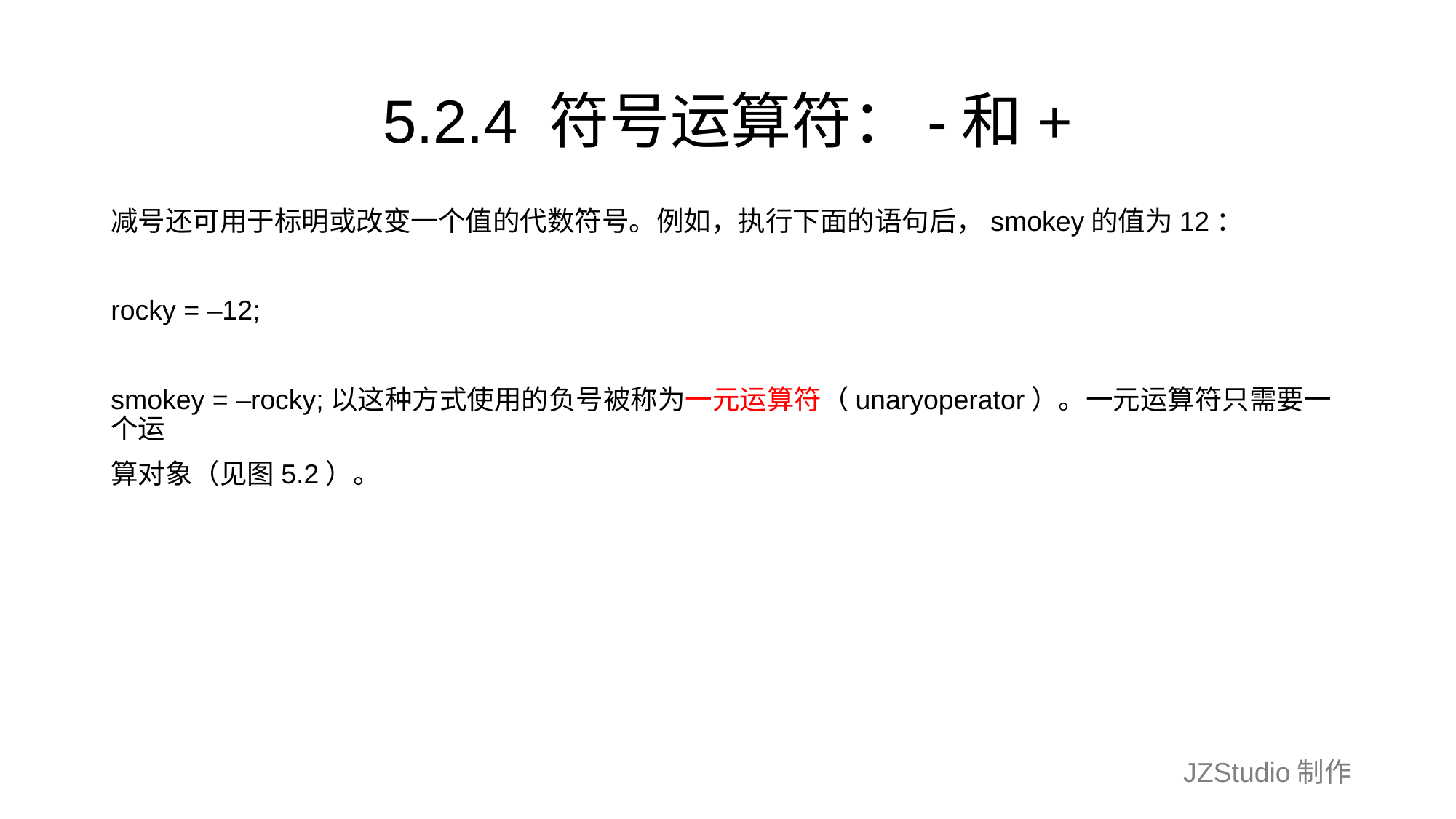

# 5.2.4 符号运算符：-和+
减号还可用于标明或改变一个值的代数符号。例如，执行下面的语句后，smokey的值为12：

rocky = –12;

smokey = –rocky;以这种方式使用的负号被称为一元运算符（unaryoperator）。一元运算符只需要一个运
算对象（见图5.2）。